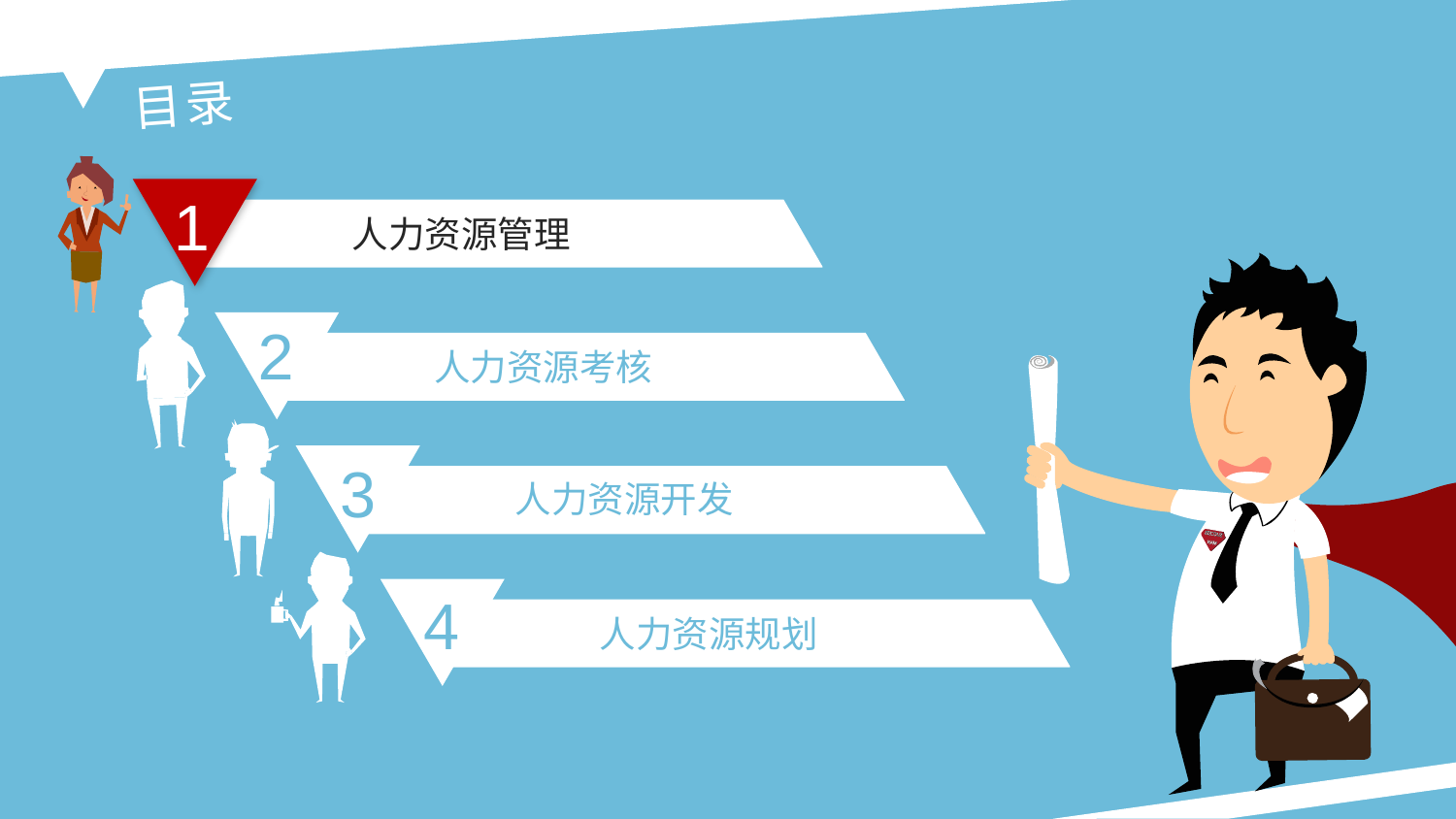

目录

1

人力资源管理

2

人力资源考核

3

人力资源开发

4

人力资源规划